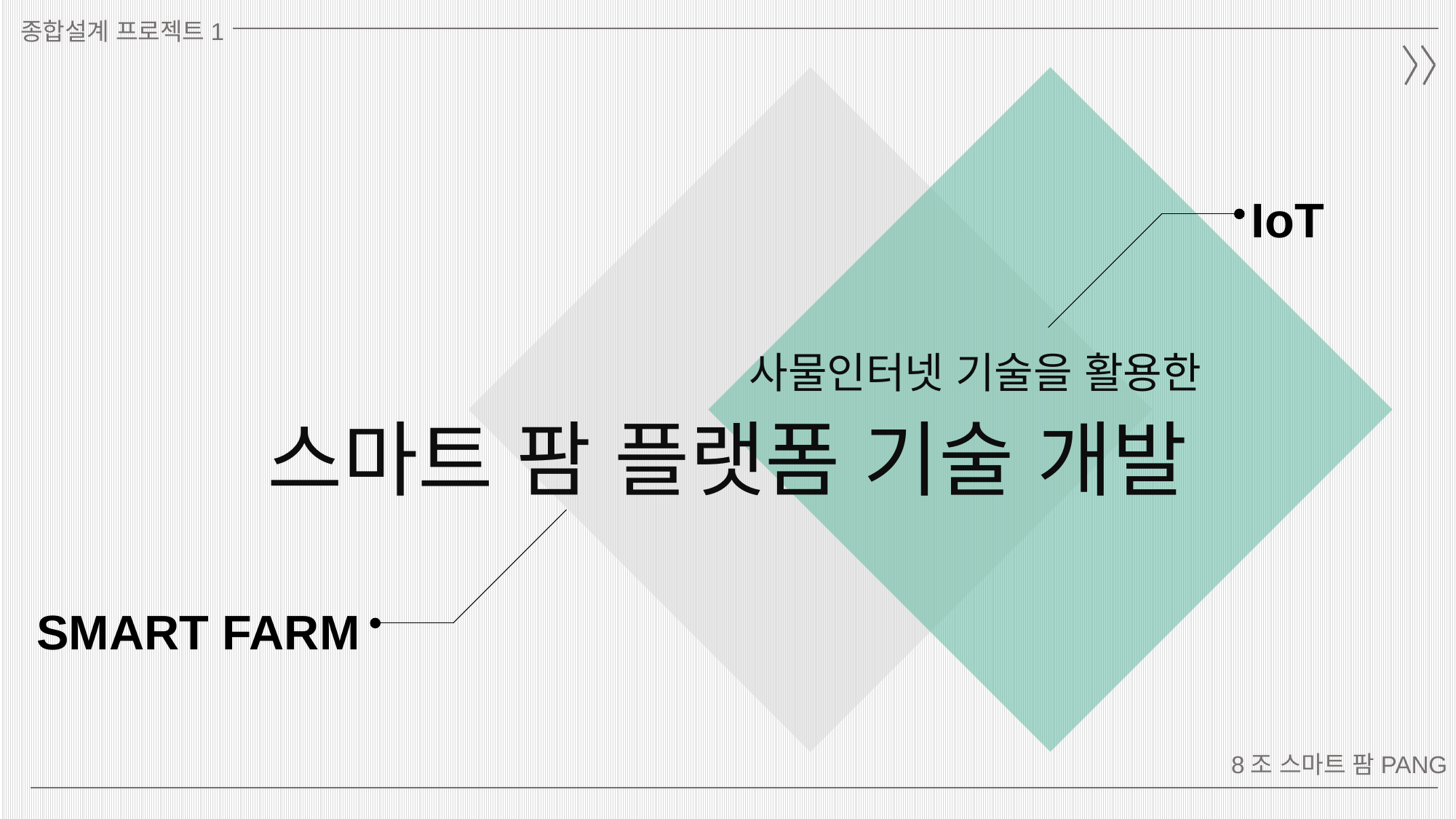

종합설계 프로젝트1

IoT

사물인터넷 기술을 활용한
스마트 팜 플랫폼 기술 개발

SMART FARM
8조 스마트 팜PANG